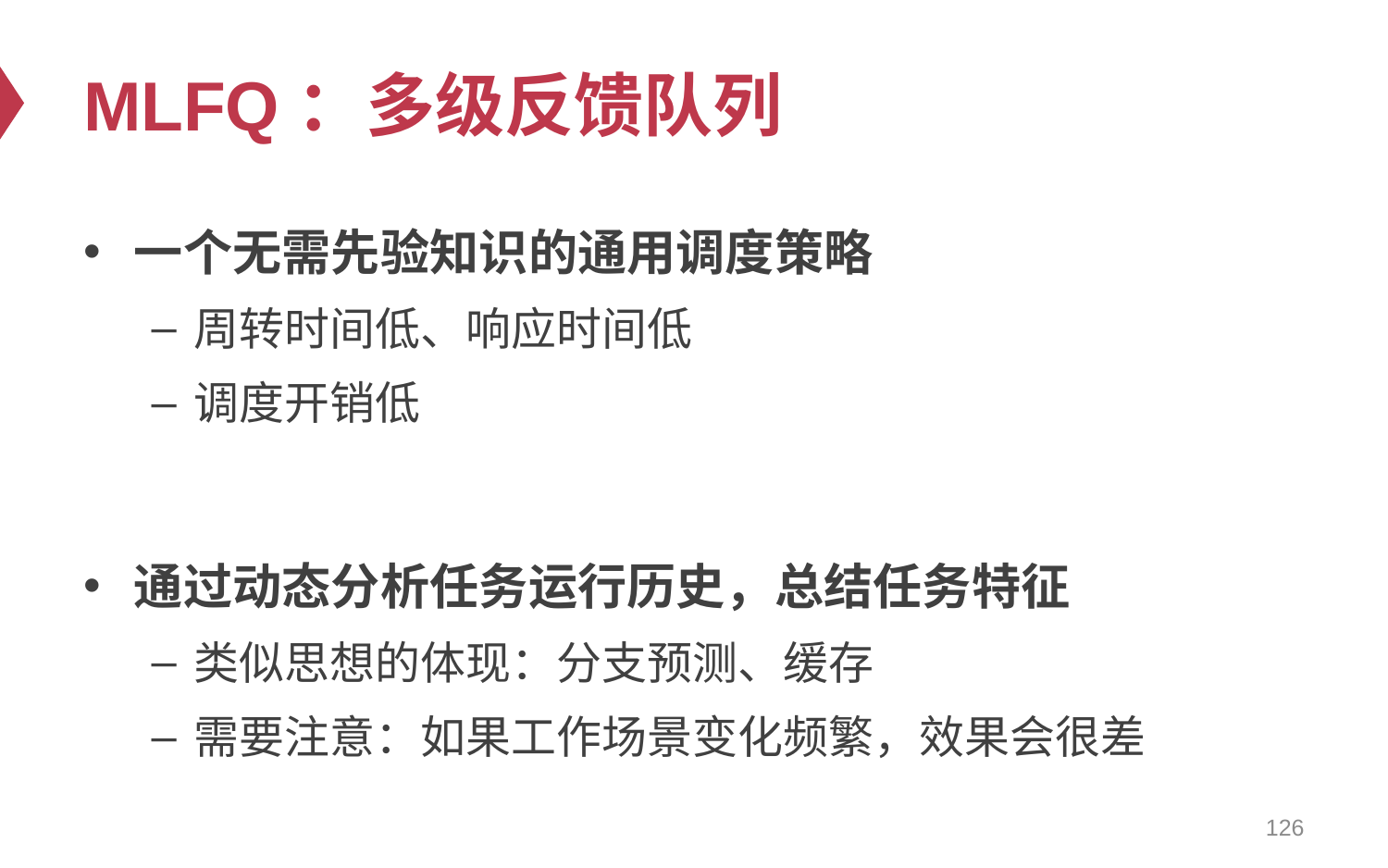

# MLFQ：多级反馈队列
一个无需先验知识的通用调度策略
周转时间低、响应时间低
调度开销低

通过动态分析任务运行历史，总结任务特征
类似思想的体现：分支预测、缓存
需要注意：如果工作场景变化频繁，效果会很差

126